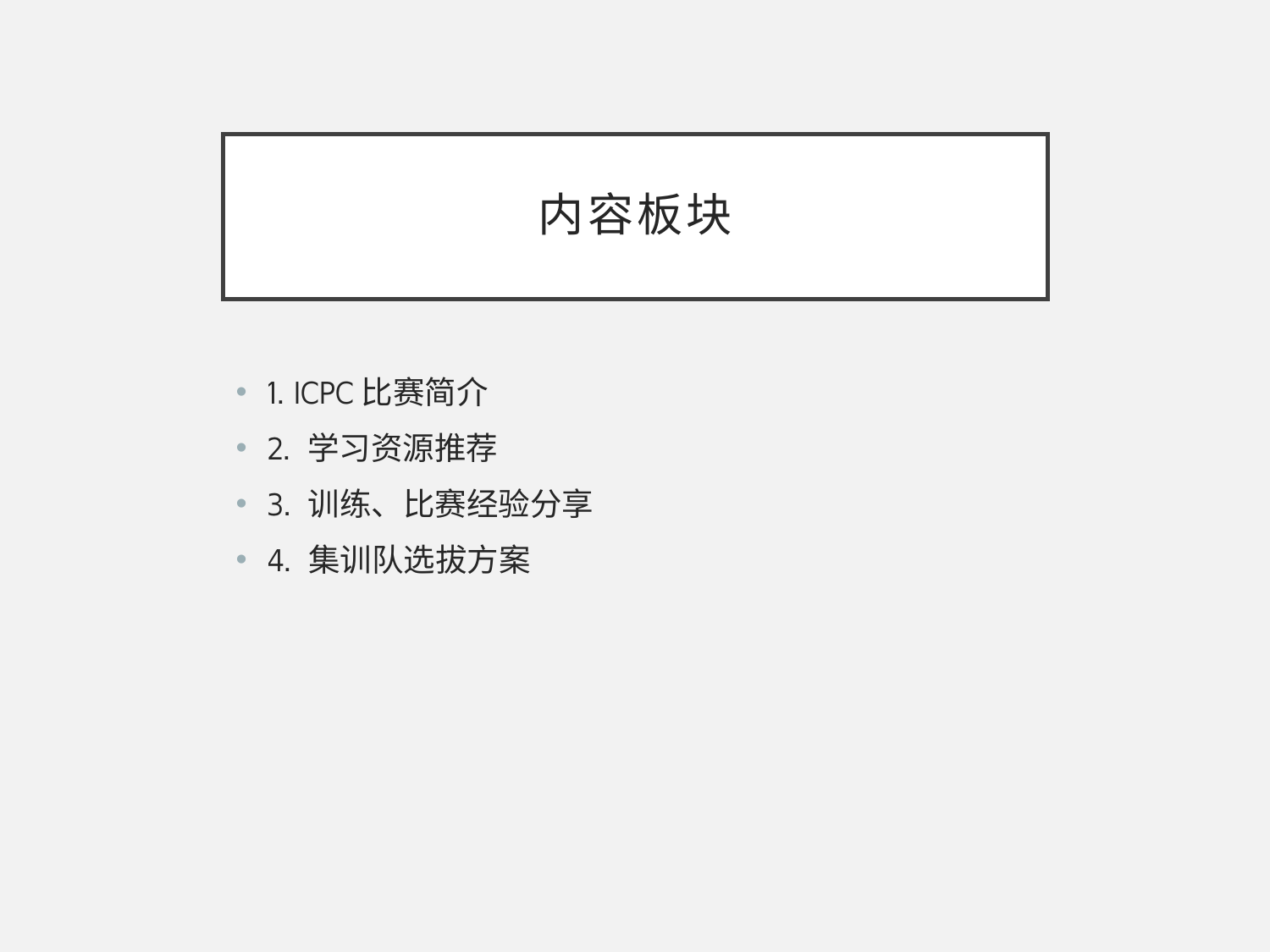

# 内容板块
1. ICPC比赛简介
2. 学习资源推荐
3. 训练、比赛经验分享
4. 集训队选拔方案